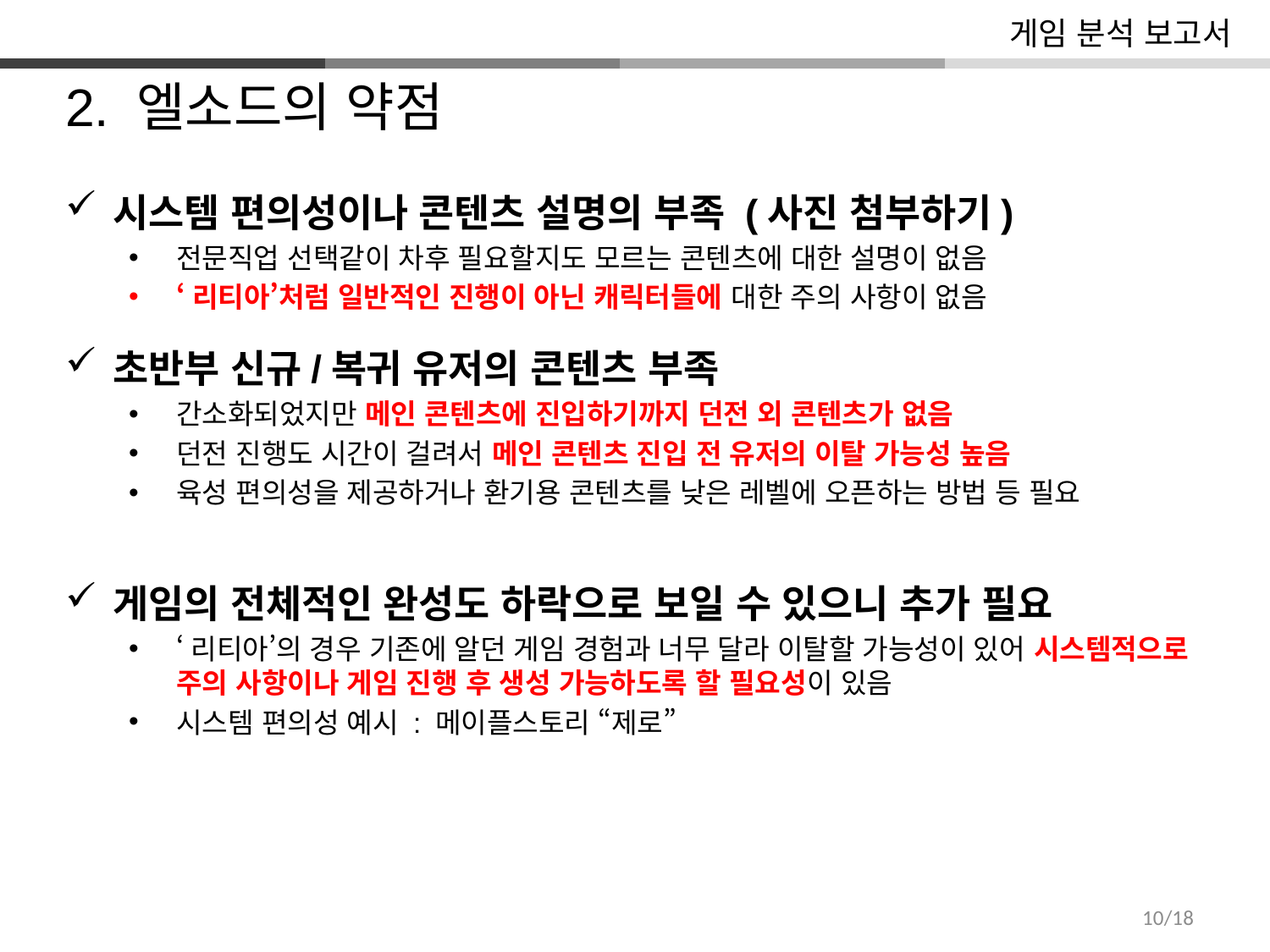

게임 분석 보고서
2. 엘소드의 약점
시스템 편의성이나 콘텐츠 설명의 부족 (사진 첨부하기)
전문직업 선택같이 차후 필요할지도 모르는 콘텐츠에 대한 설명이 없음
‘리티아’처럼 일반적인 진행이 아닌 캐릭터들에 대한 주의 사항이 없음
초반부 신규/복귀 유저의 콘텐츠 부족
간소화되었지만 메인 콘텐츠에 진입하기까지 던전 외 콘텐츠가 없음
던전 진행도 시간이 걸려서 메인 콘텐츠 진입 전 유저의 이탈 가능성 높음
육성 편의성을 제공하거나 환기용 콘텐츠를 낮은 레벨에 오픈하는 방법 등 필요

게임의 전체적인 완성도 하락으로 보일 수 있으니 추가 필요
‘리티아’의 경우 기존에 알던 게임 경험과 너무 달라 이탈할 가능성이 있어 시스템적으로 주의 사항이나 게임 진행 후 생성 가능하도록 할 필요성이 있음
시스템 편의성 예시 : 메이플스토리 “제로”
10/18